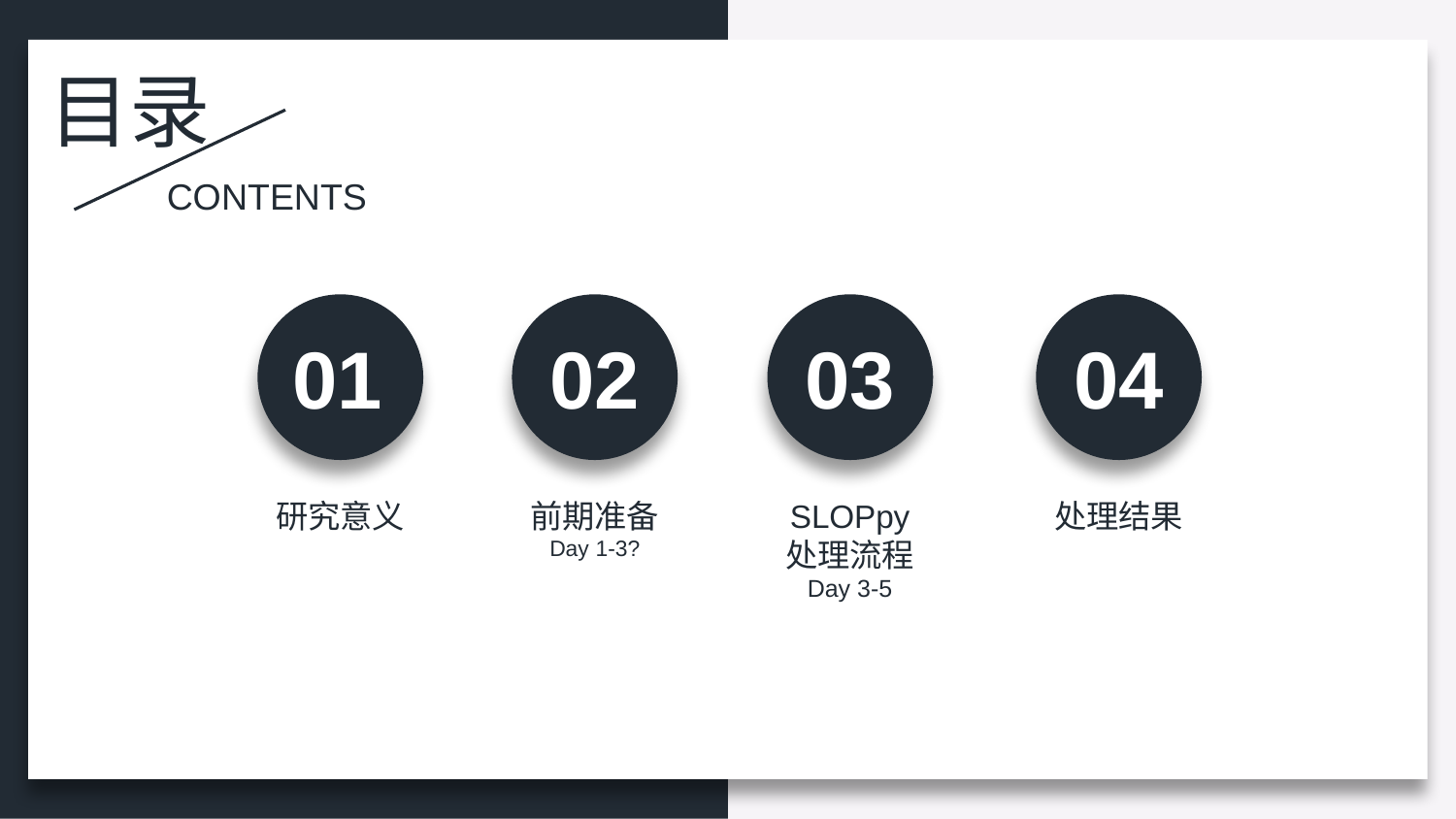

目录
CONTENTS

01
02
04
03
研究意义
前期准备
Day 1-3?
SLOPpy
处理流程
Day 3-5
处理结果